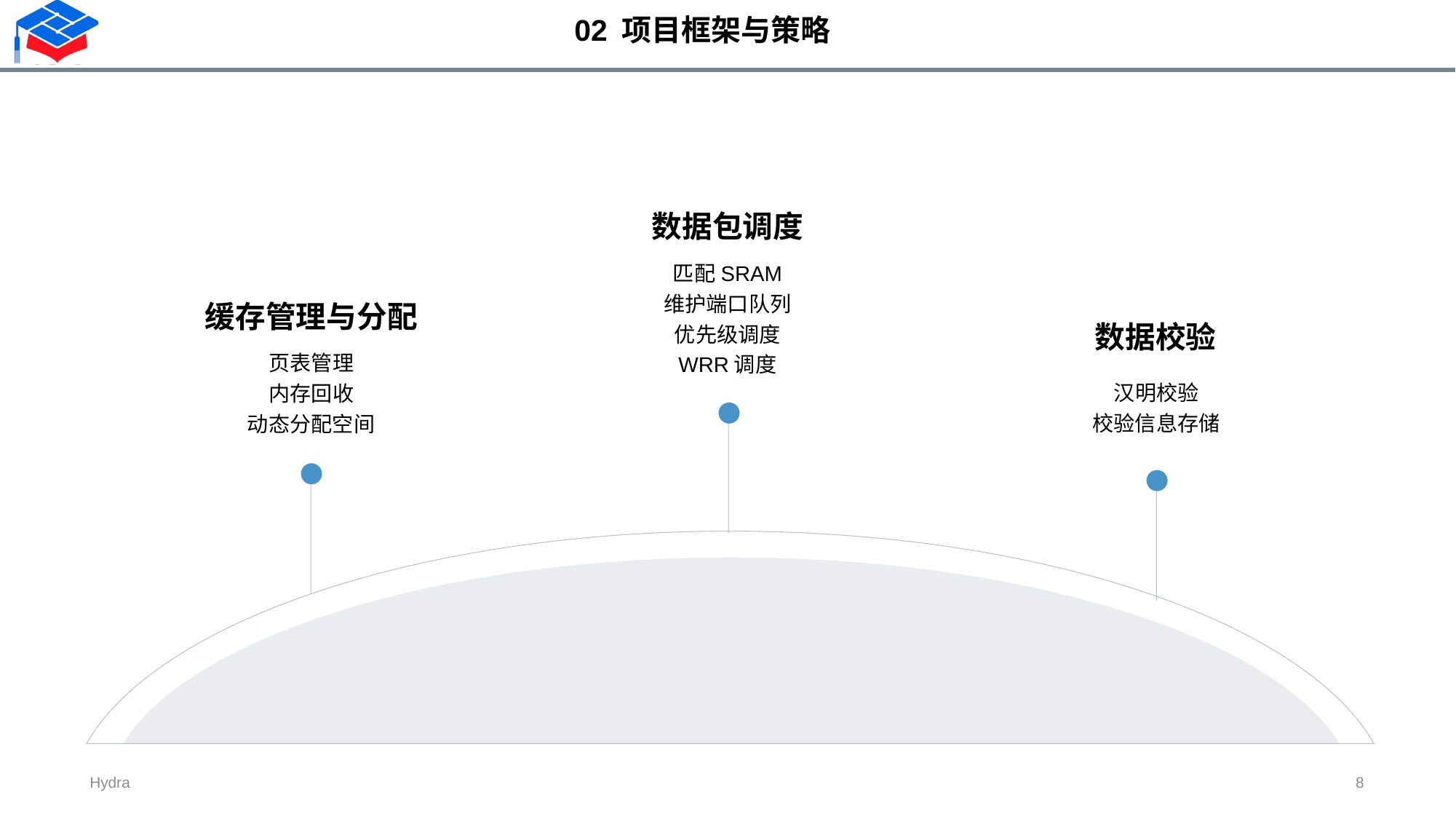

02 项目框架与策略
数据包调度
匹配SRAM
维护端口队列
优先级调度
WRR调度
缓存管理与分配
页表管理
内存回收
动态分配空间
数据校验
汉明校验
校验信息存储

Hydra
8